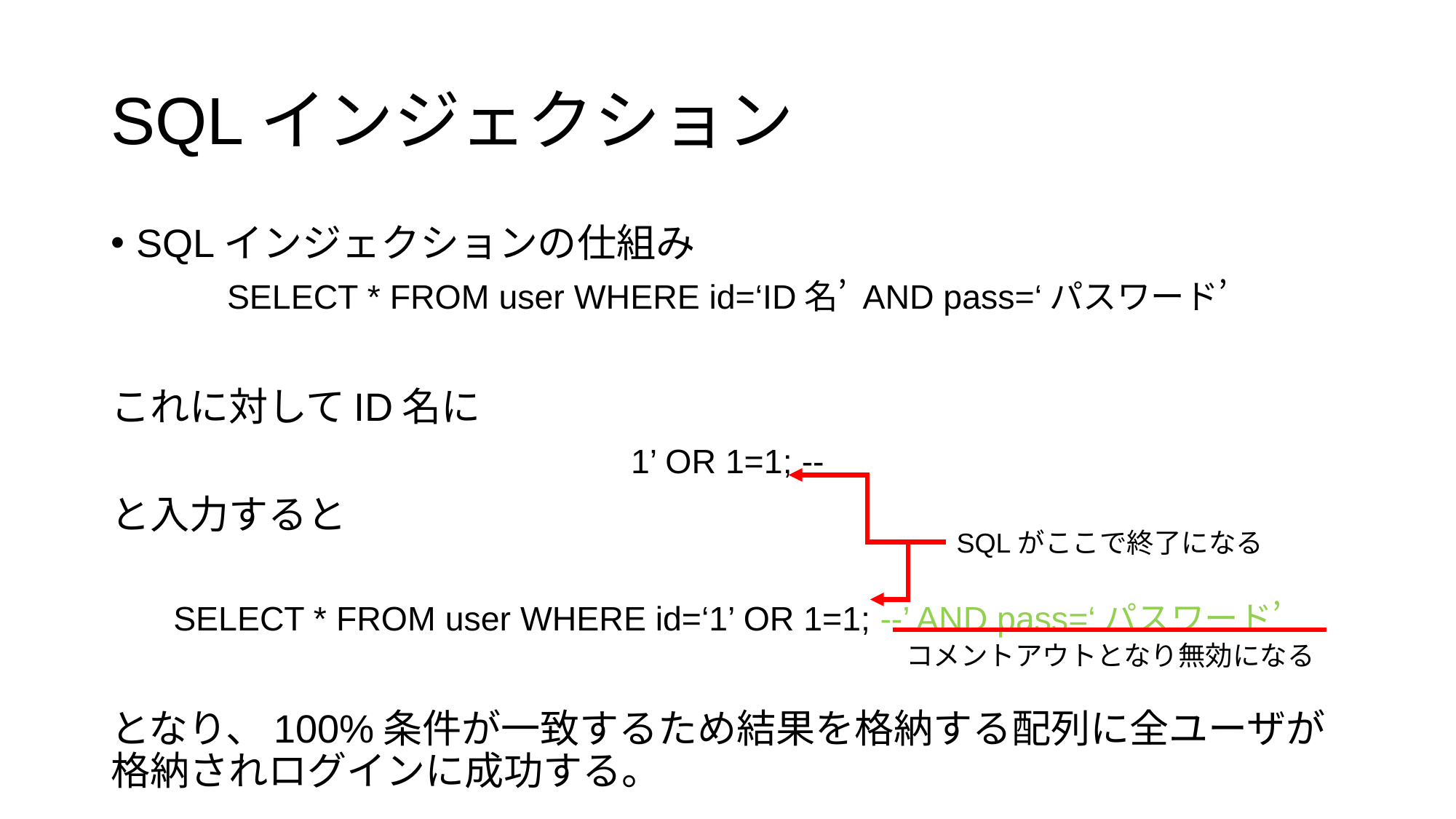

# SQLインジェクション
SQLインジェクションの仕組み
SELECT * FROM user WHERE id=‘ID名’ AND pass=‘パスワード’

これに対してID名に
1’ OR 1=1; --
と入力すると

SELECT * FROM user WHERE id=‘1’ OR 1=1; --’ AND pass=‘パスワード’

となり、100%条件が一致するため結果を格納する配列に全ユーザが格納されログインに成功する。
SQLがここで終了になる
コメントアウトとなり無効になる